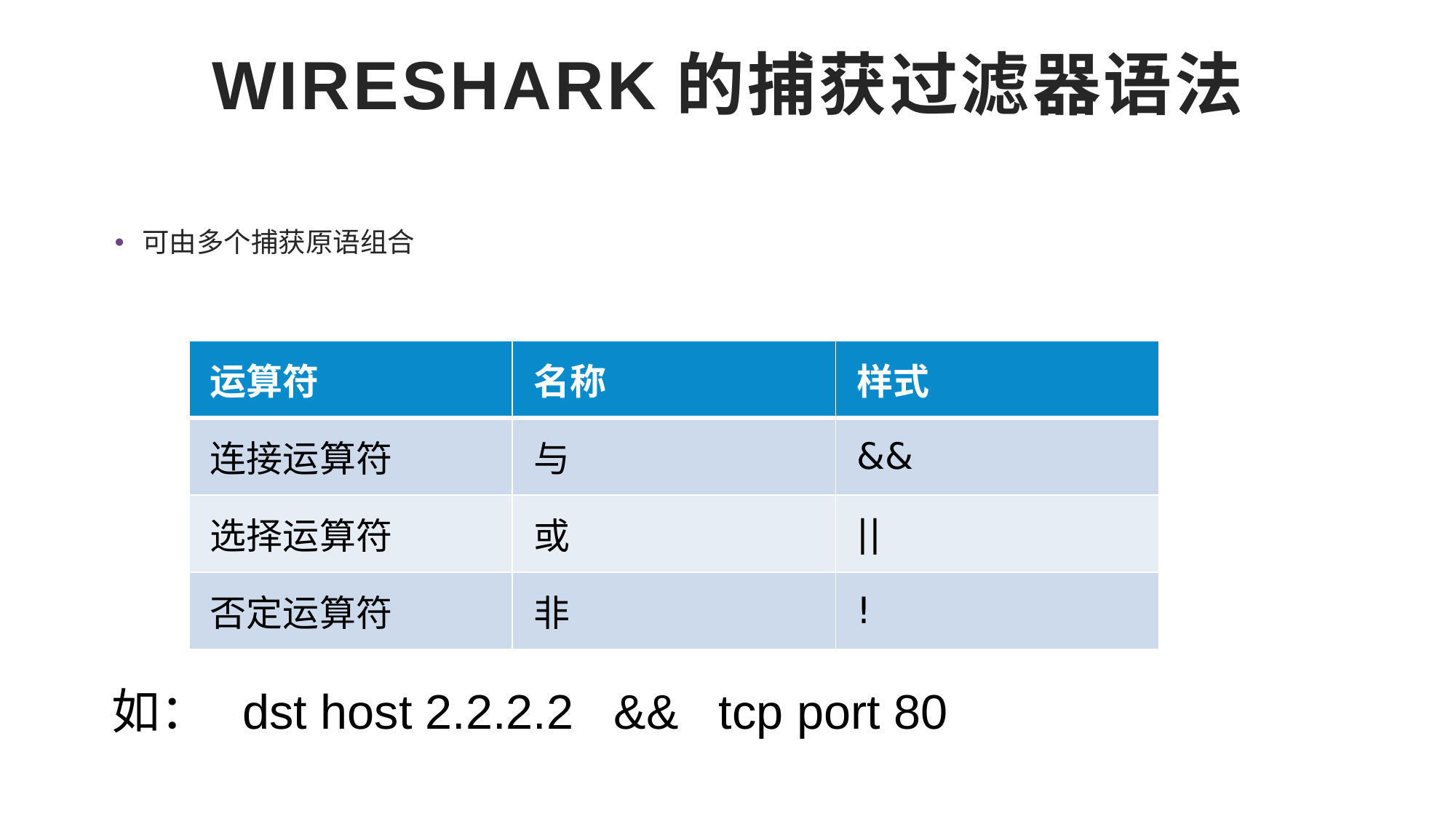

# Wireshark的捕获过滤器语法
可由多个捕获原语组合
| 运算符 | 名称 | 样式 |
| --- | --- | --- |
| 连接运算符 | 与 | && |
| 选择运算符 | 或 | || |
| 否定运算符 | 非 | ! |
如：  dst host 2.2.2.2   &&   tcp port 80